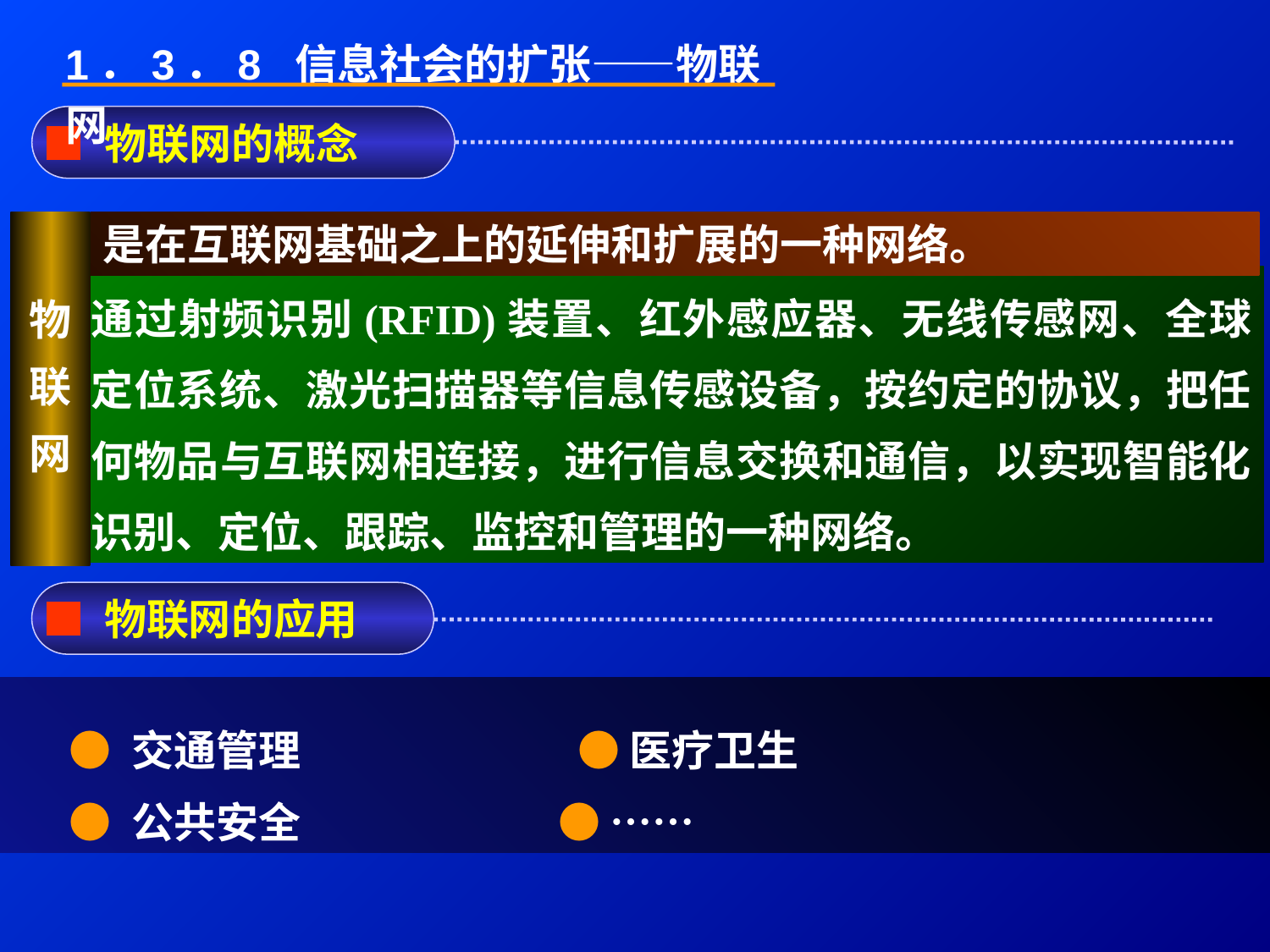

1．3．8  信息社会的扩张——物联网

■ 物联网的概念

物
联
网
是在互联网基础之上的延伸和扩展的一种网络。
通过射频识别(RFID)装置、红外感应器、无线传感网、全球定位系统、激光扫描器等信息传感设备，按约定的协议，把任何物品与互联网相连接，进行信息交换和通信，以实现智能化识别、定位、跟踪、监控和管理的一种网络。
■ 物联网的应用

      ● 交通管理                  	      ● 医疗卫生
      ● 公共安全                           ● ……